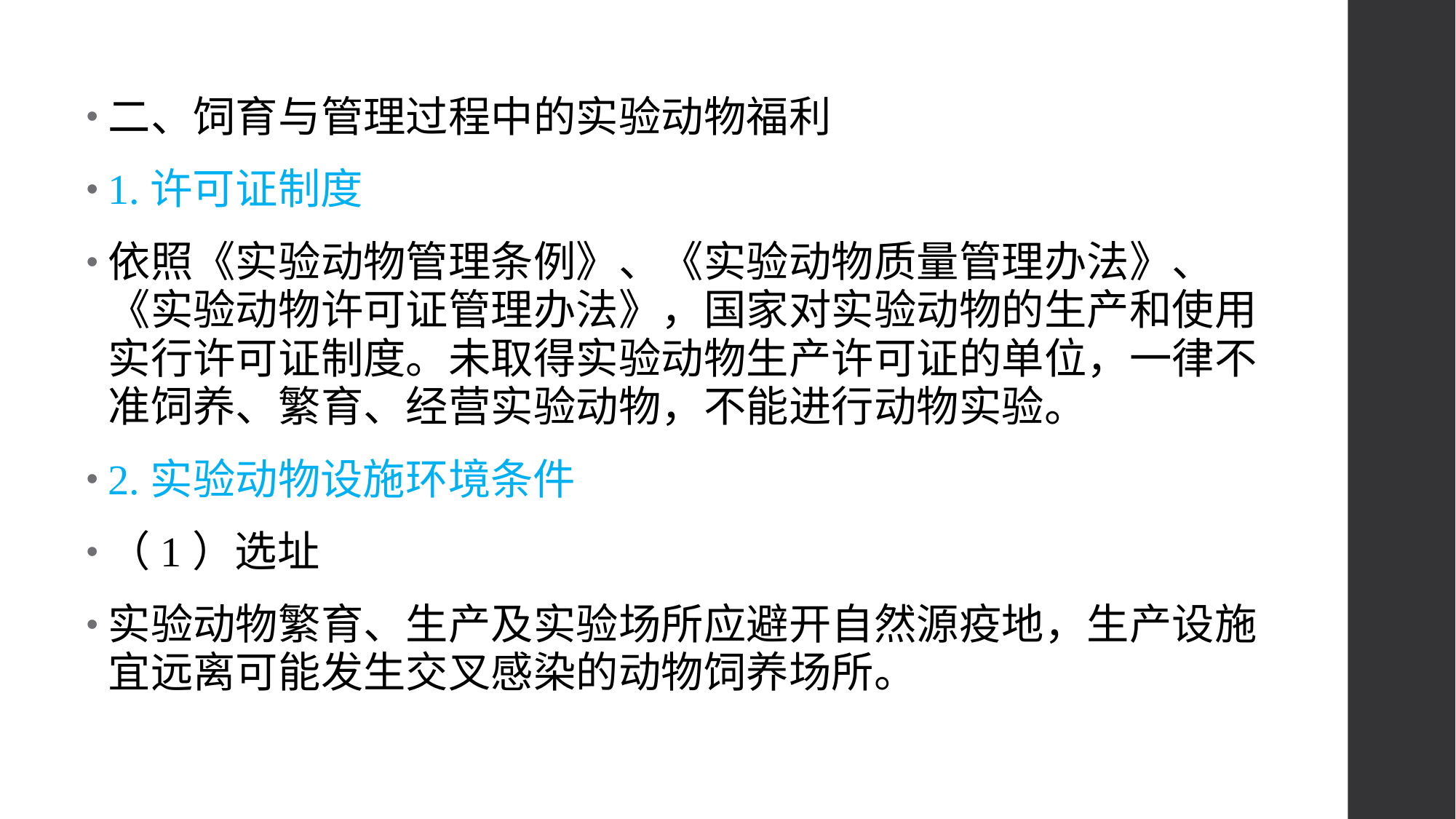

二、饲育与管理过程中的实验动物福利
1.许可证制度
依照《实验动物管理条例》、《实验动物质量管理办法》、《实验动物许可证管理办法》，国家对实验动物的生产和使用实行许可证制度。未取得实验动物生产许可证的单位，一律不准饲养、繁育、经营实验动物，不能进行动物实验。
2.实验动物设施环境条件
（1）选址
实验动物繁育、生产及实验场所应避开自然源疫地，生产设施宜远离可能发生交叉感染的动物饲养场所。